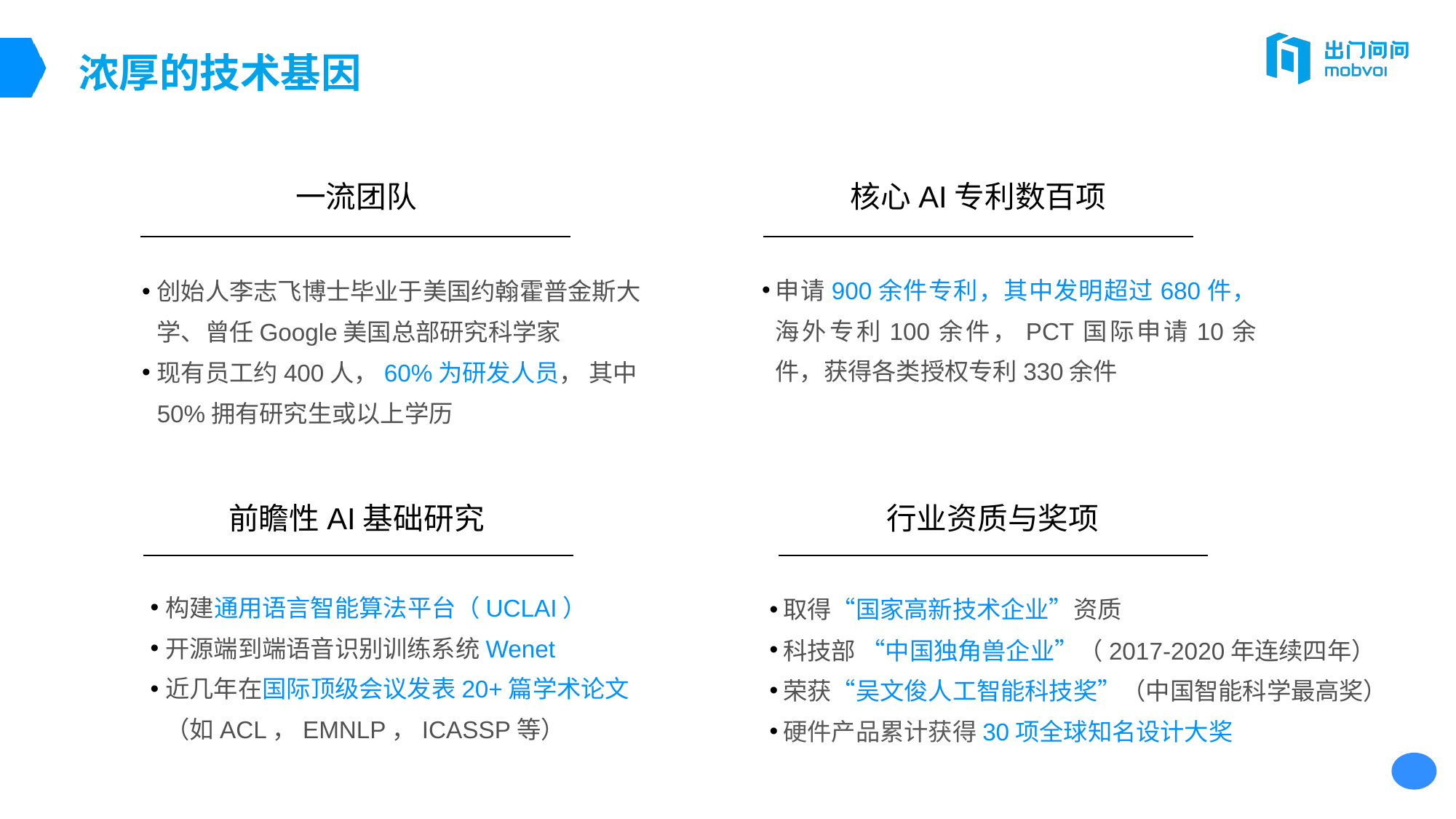

# 浓厚的技术基因
一流团队
核心AI专利数百项
创始人李志飞博士毕业于美国约翰霍普金斯大学、曾任Google美国总部研究科学家
现有员工约400人，60%为研发人员， 其中50%拥有研究生或以上学历
申请900余件专利，其中发明超过680件，海外专利100余件，PCT国际申请10余件，获得各类授权专利330余件
前瞻性AI基础研究
行业资质与奖项
构建通用语言智能算法平台（UCLAI）
开源端到端语音识别训练系统Wenet
近几年在国际顶级会议发表20+篇学术论文（如ACL，EMNLP，ICASSP等）
取得“国家高新技术企业”资质
科技部 “中国独角兽企业”（2017-2020年连续四年）
荣获“吴文俊人工智能科技奖”（中国智能科学最高奖）
硬件产品累计获得30项全球知名设计大奖